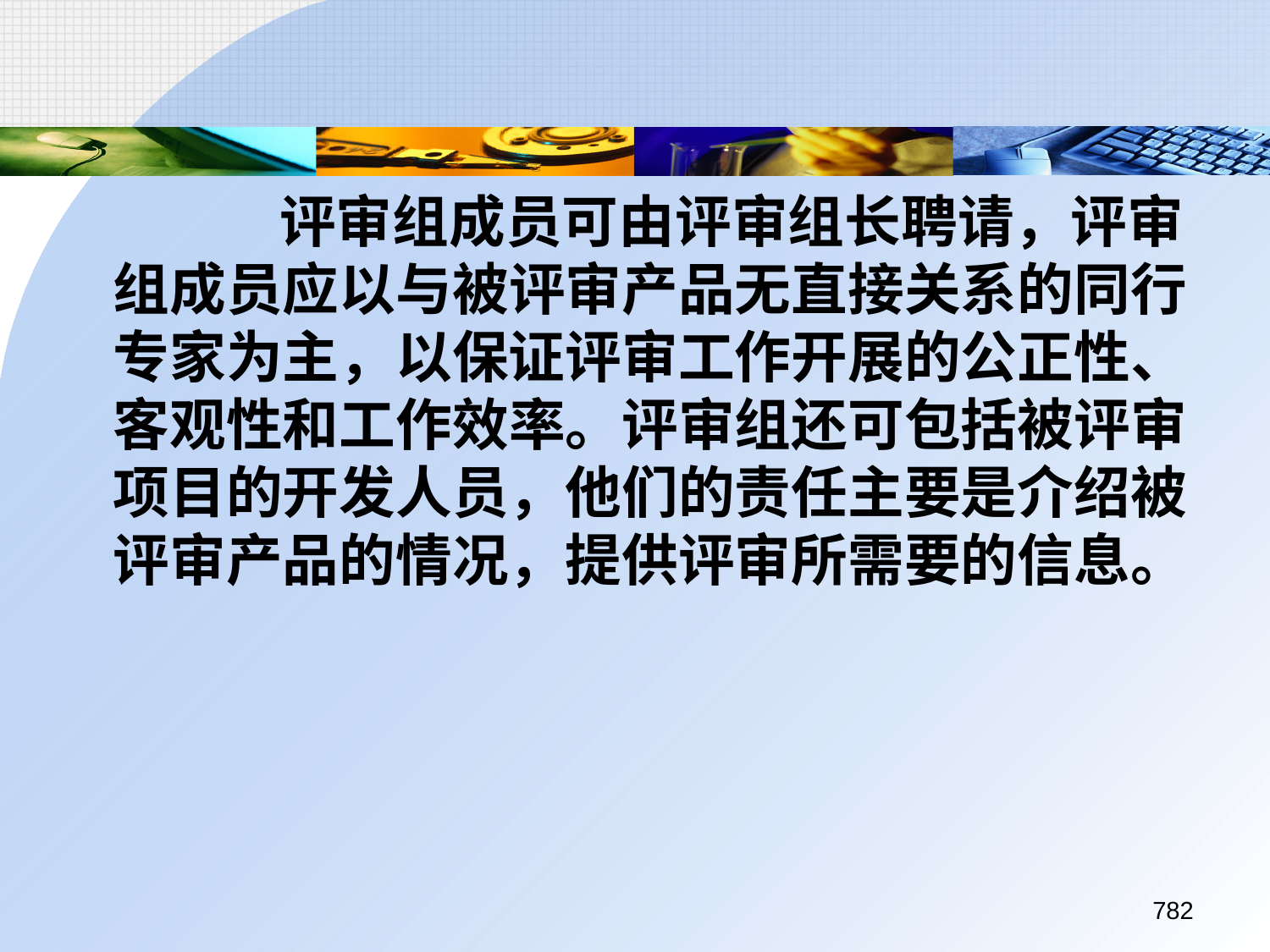

评审组成员可由评审组长聘请，评审组成员应以与被评审产品无直接关系的同行专家为主，以保证评审工作开展的公正性、客观性和工作效率。评审组还可包括被评审项目的开发人员，他们的责任主要是介绍被评审产品的情况，提供评审所需要的信息。
782